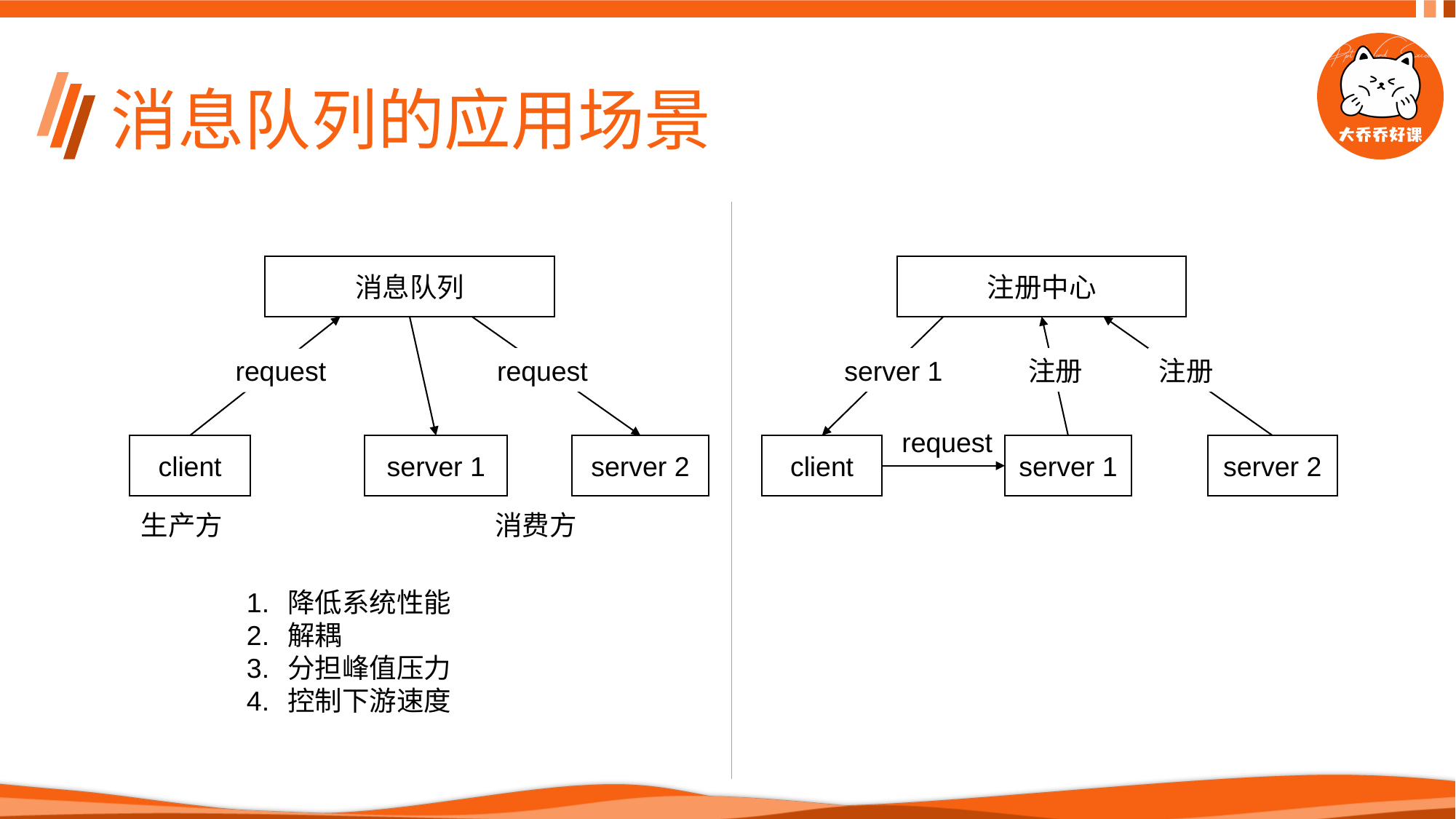

# 消息队列的应用场景
注册中心
消息队列
request
server 1
注册
注册
request
request
server 2
server 1
server 2
client
server 1
client
生产方
消费方
降低系统性能
解耦
分担峰值压力
控制下游速度